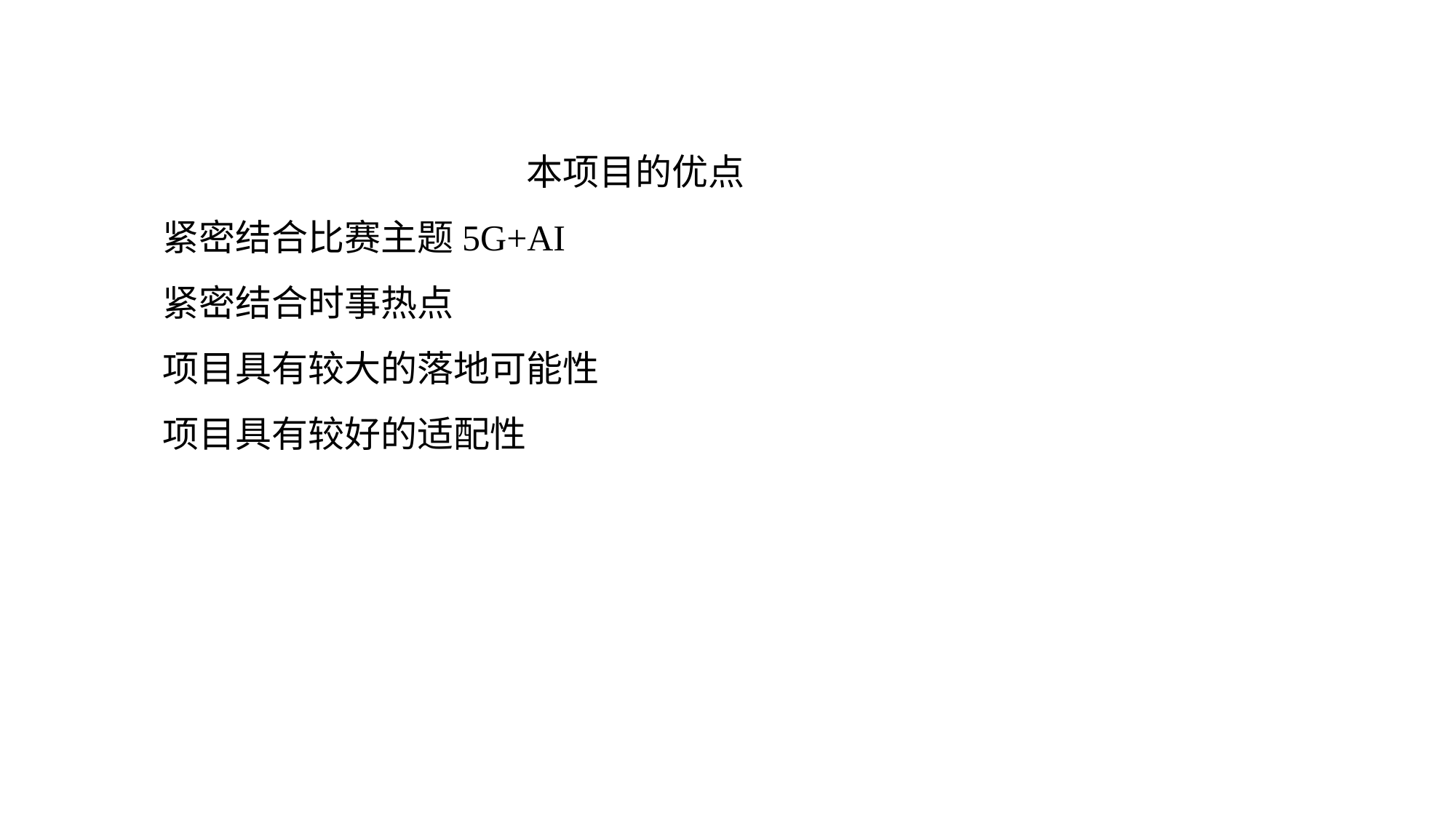

本项目的优点
紧密结合比赛主题5G+AI
紧密结合时事热点
项目具有较大的落地可能性
项目具有较好的适配性